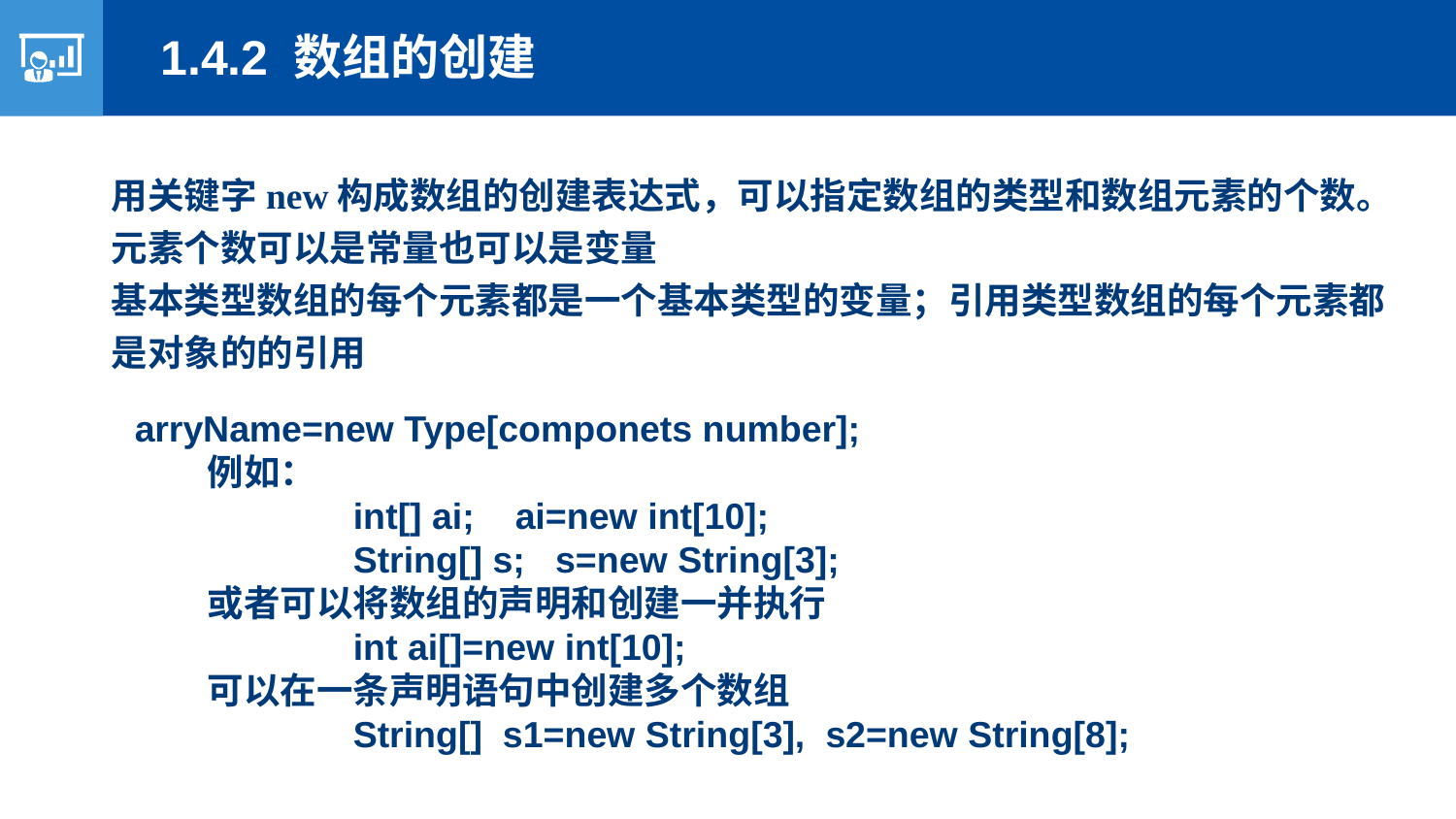

1.4.2 数组的创建
用关键字new构成数组的创建表达式，可以指定数组的类型和数组元素的个数。元素个数可以是常量也可以是变量
基本类型数组的每个元素都是一个基本类型的变量；引用类型数组的每个元素都是对象的的引用
arryName=new Type[componets number];
例如：
	int[] ai;    ai=new int[10];
	String[] s;   s=new String[3];
或者可以将数组的声明和创建一并执行
	int ai[]=new int[10];
可以在一条声明语句中创建多个数组
	String[]  s1=new String[3],  s2=new String[8];